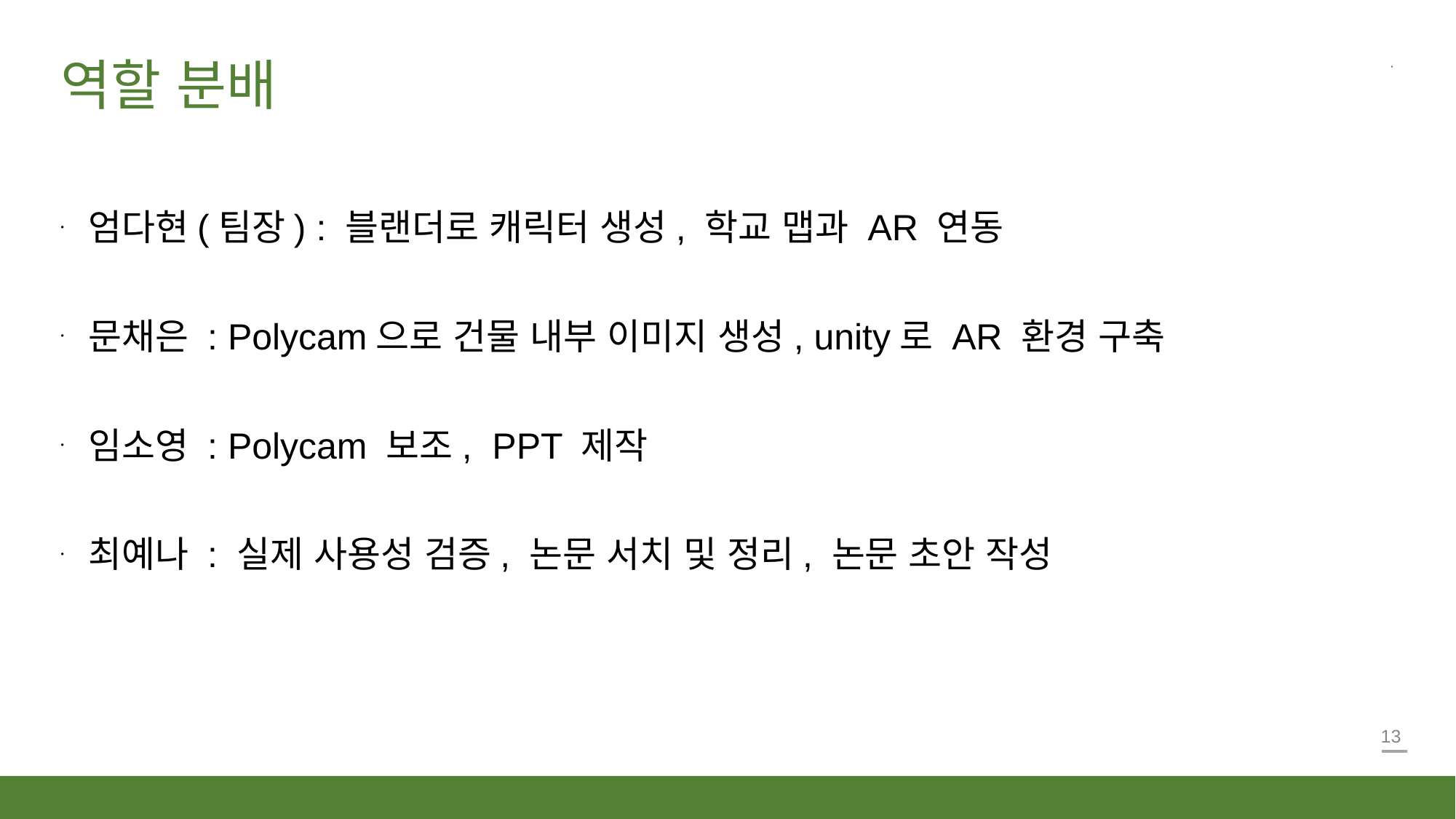

# 역할 분배
엄다현(팀장) : 블랜더로 캐릭터 생성, 학교 맵과 AR 연동

문채은 : Polycam으로 건물 내부 이미지 생성, unity로 AR 환경 구축

임소영 : Polycam 보조,  PPT 제작

최예나 : 실제 사용성 검증, 논문 서치 및 정리, 논문 초안 작성